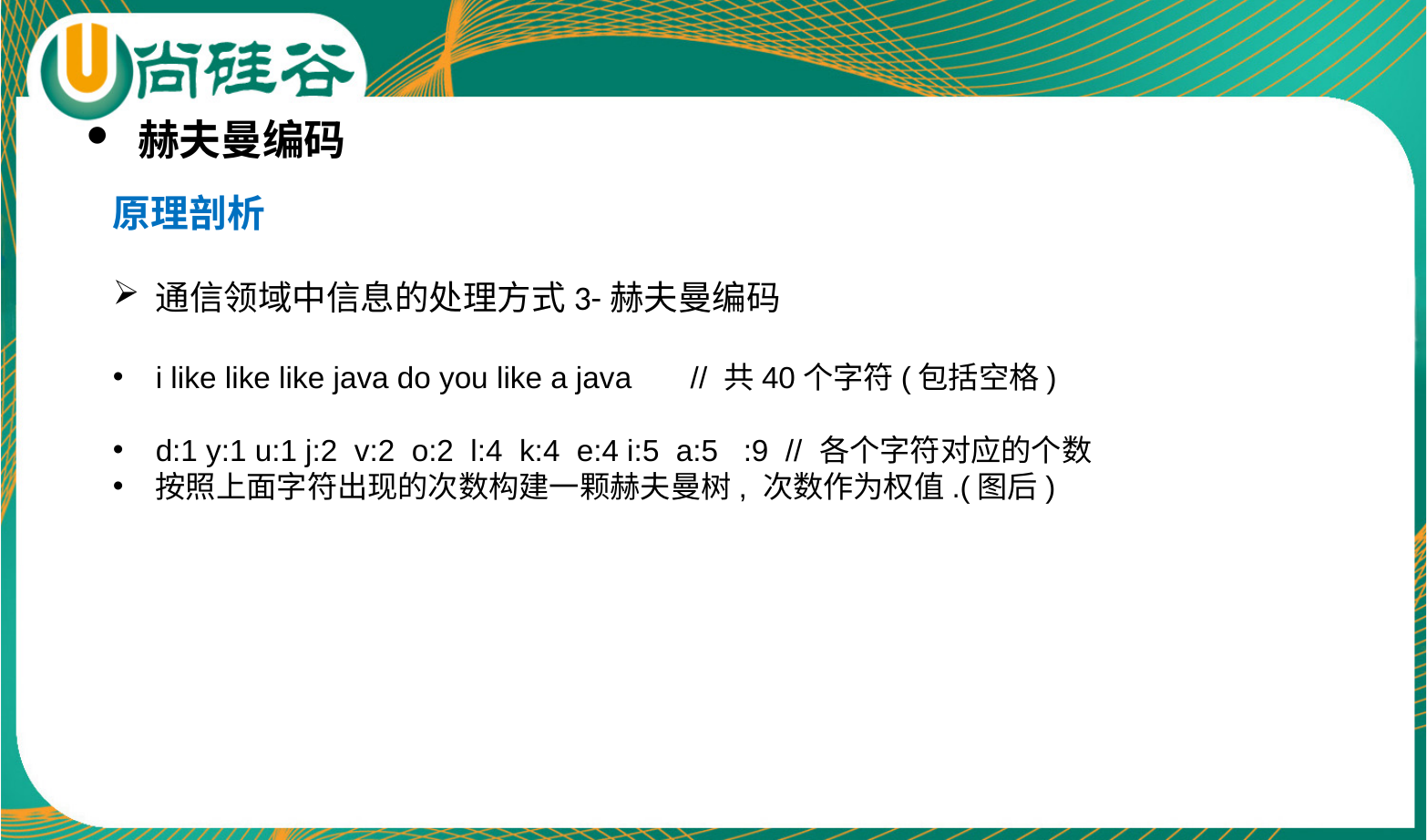

赫夫曼编码
原理剖析

通信领域中信息的处理方式3-赫夫曼编码

i like like like java do you like a java       // 共40个字符(包括空格)

d:1 y:1 u:1 j:2  v:2  o:2  l:4  k:4  e:4 i:5  a:5   :9  // 各个字符对应的个数
按照上面字符出现的次数构建一颗赫夫曼树, 次数作为权值.(图后)